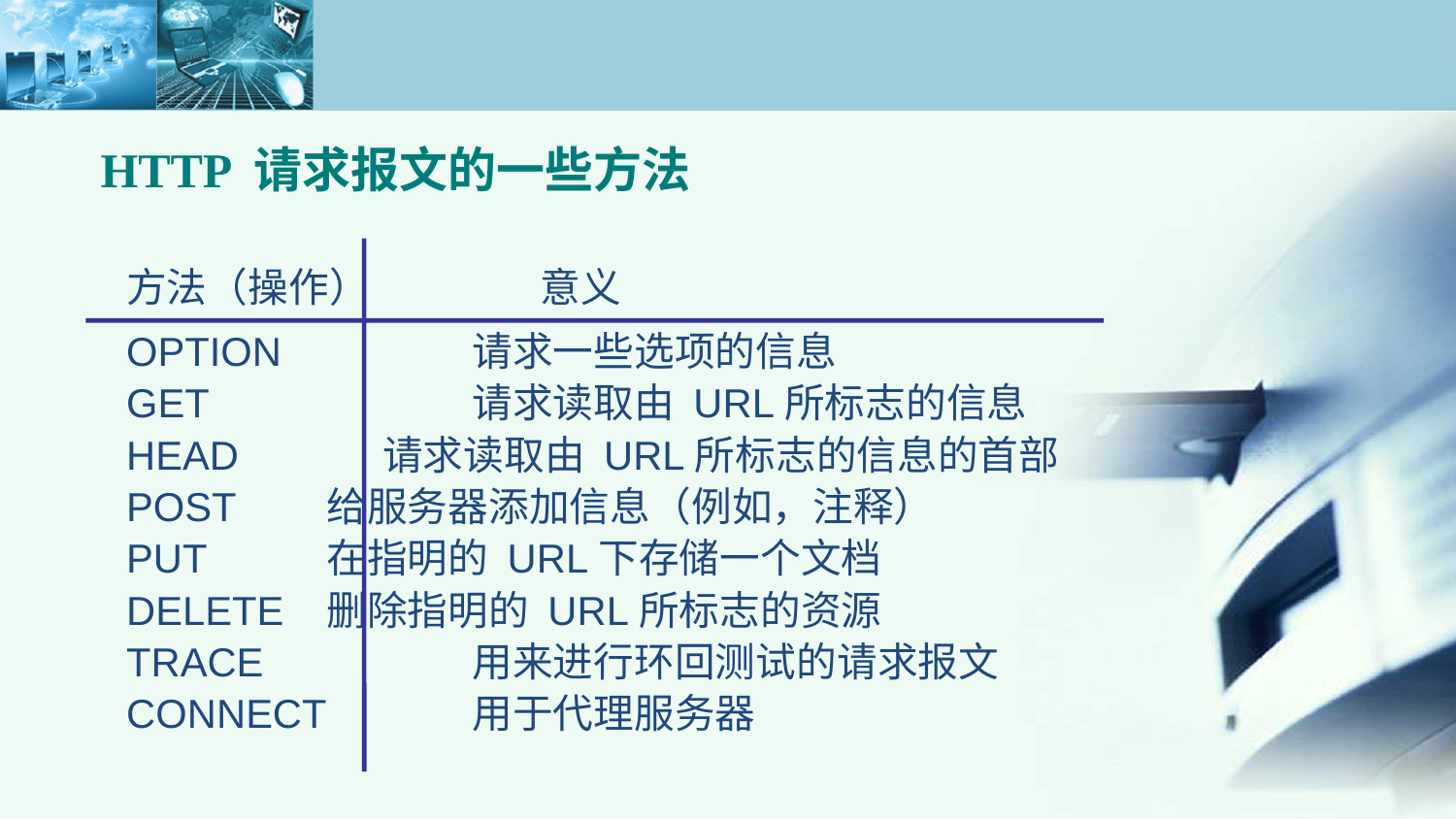

# HTTP 请求报文的一些方法
方法（操作）                   意义
OPTION       	请求一些选项的信息
GET              	请求读取由 URL所标志的信息
HEAD            请求读取由 URL所标志的信息的首部
POST     	给服务器添加信息（例如，注释）
PUT        	在指明的 URL下存储一个文档
DELETE  	删除指明的 URL所标志的资源
TRACE       	用来进行环回测试的请求报文
CONNECT	用于代理服务器